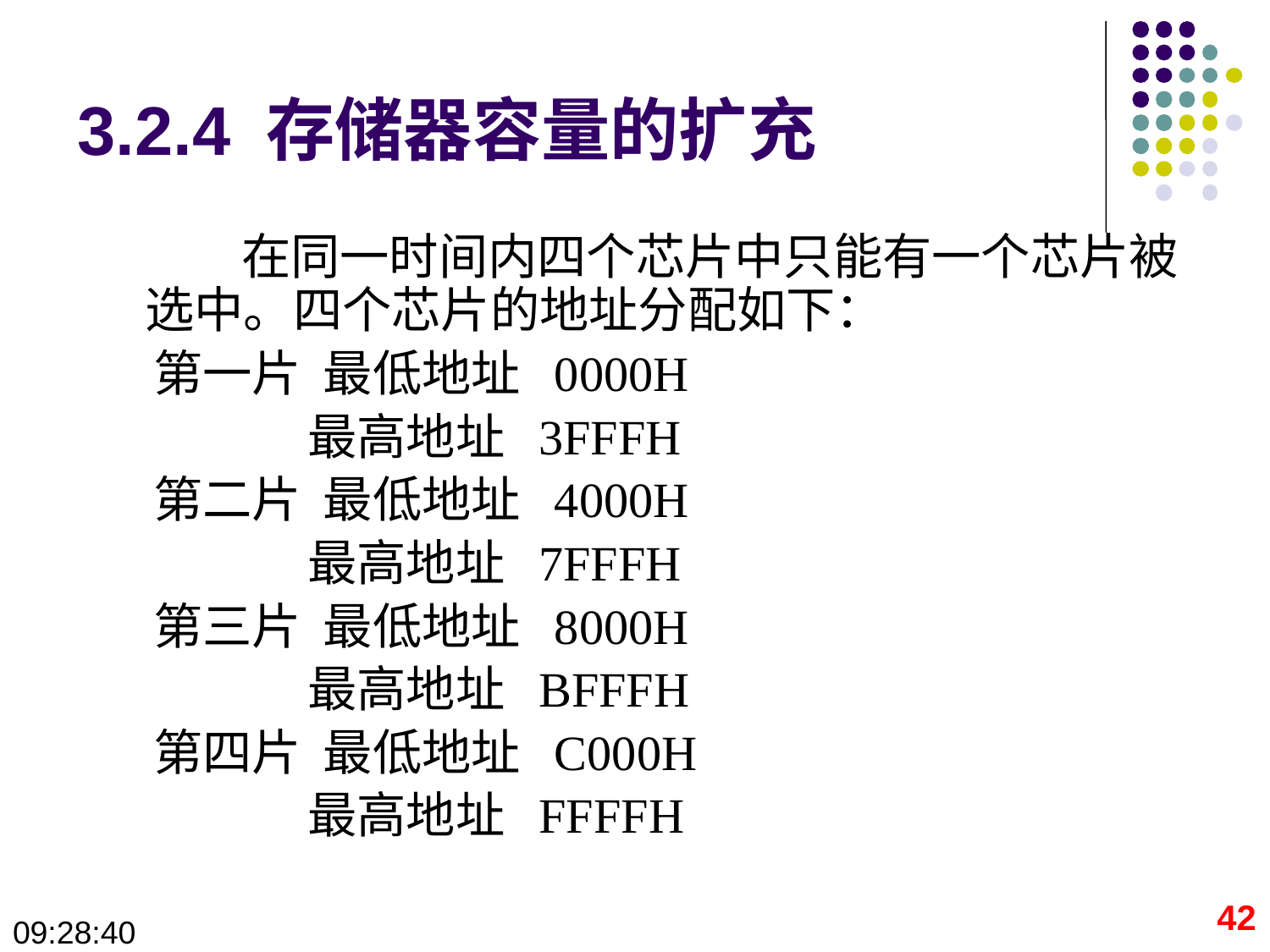

# 3.2.4 存储器容量的扩充
            在同一时间内四个芯片中只能有一个芯片被选中。四个芯片的地址分配如下：
    第一片  最低地址  0000H
                  最高地址  3FFFH
    第二片  最低地址  4000H
                  最高地址  7FFFH
    第三片  最低地址  8000H
                  最高地址  BFFFH
    第四片  最低地址  C000H
                  最高地址  FFFFH
42
09:28:40